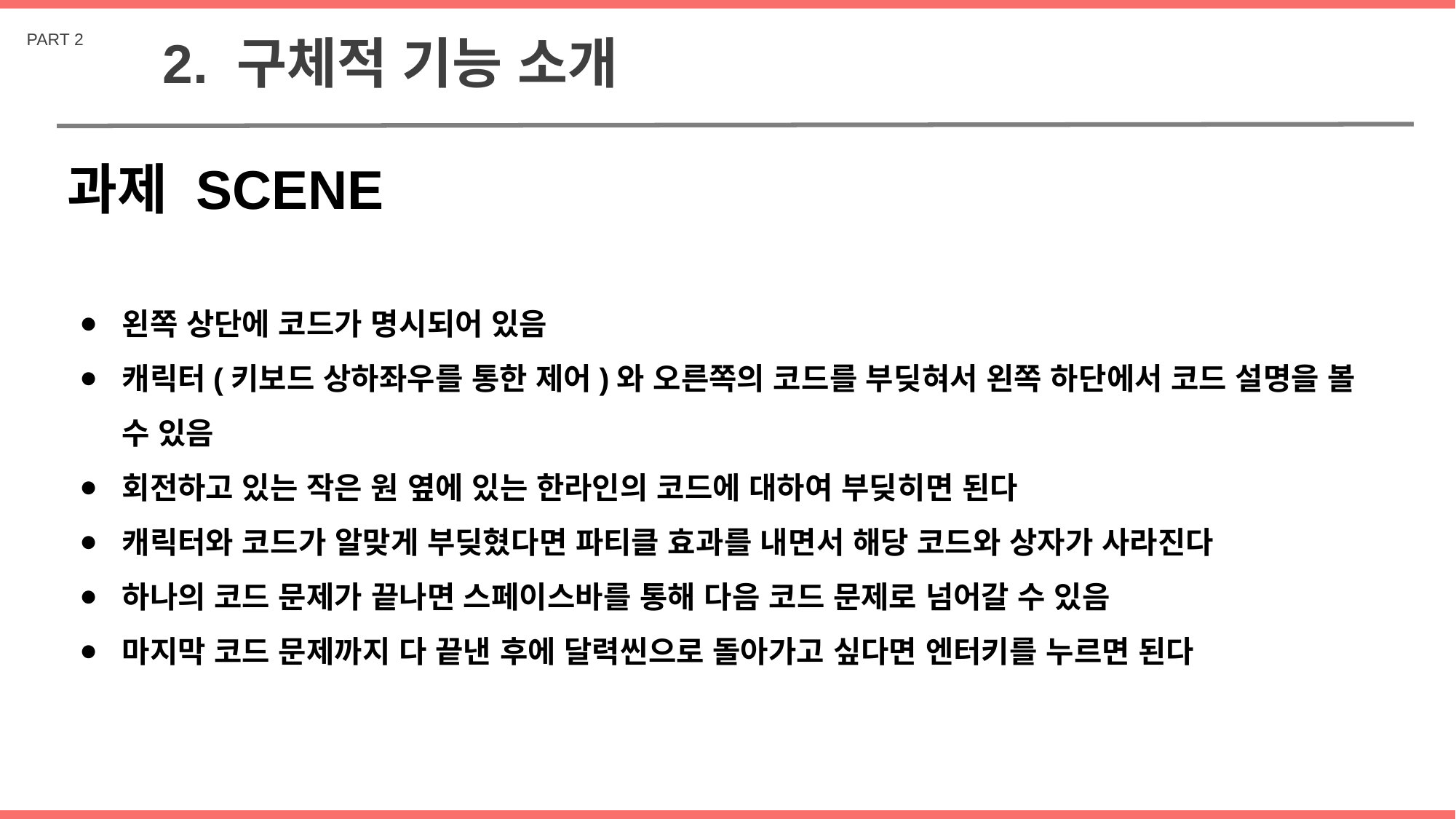

PART 2
2. 구체적 기능 소개
과제 SCENE
왼쪽 상단에 코드가 명시되어 있음
캐릭터(키보드 상하좌우를 통한 제어)와 오른쪽의 코드를 부딪혀서 왼쪽 하단에서 코드 설명을 볼 수 있음
회전하고 있는 작은 원 옆에 있는 한라인의 코드에 대하여 부딪히면 된다
캐릭터와 코드가 알맞게 부딪혔다면 파티클 효과를 내면서 해당 코드와 상자가 사라진다
하나의 코드 문제가 끝나면 스페이스바를 통해 다음 코드 문제로 넘어갈 수 있음
마지막 코드 문제까지 다 끝낸 후에 달력씬으로 돌아가고 싶다면 엔터키를 누르면 된다